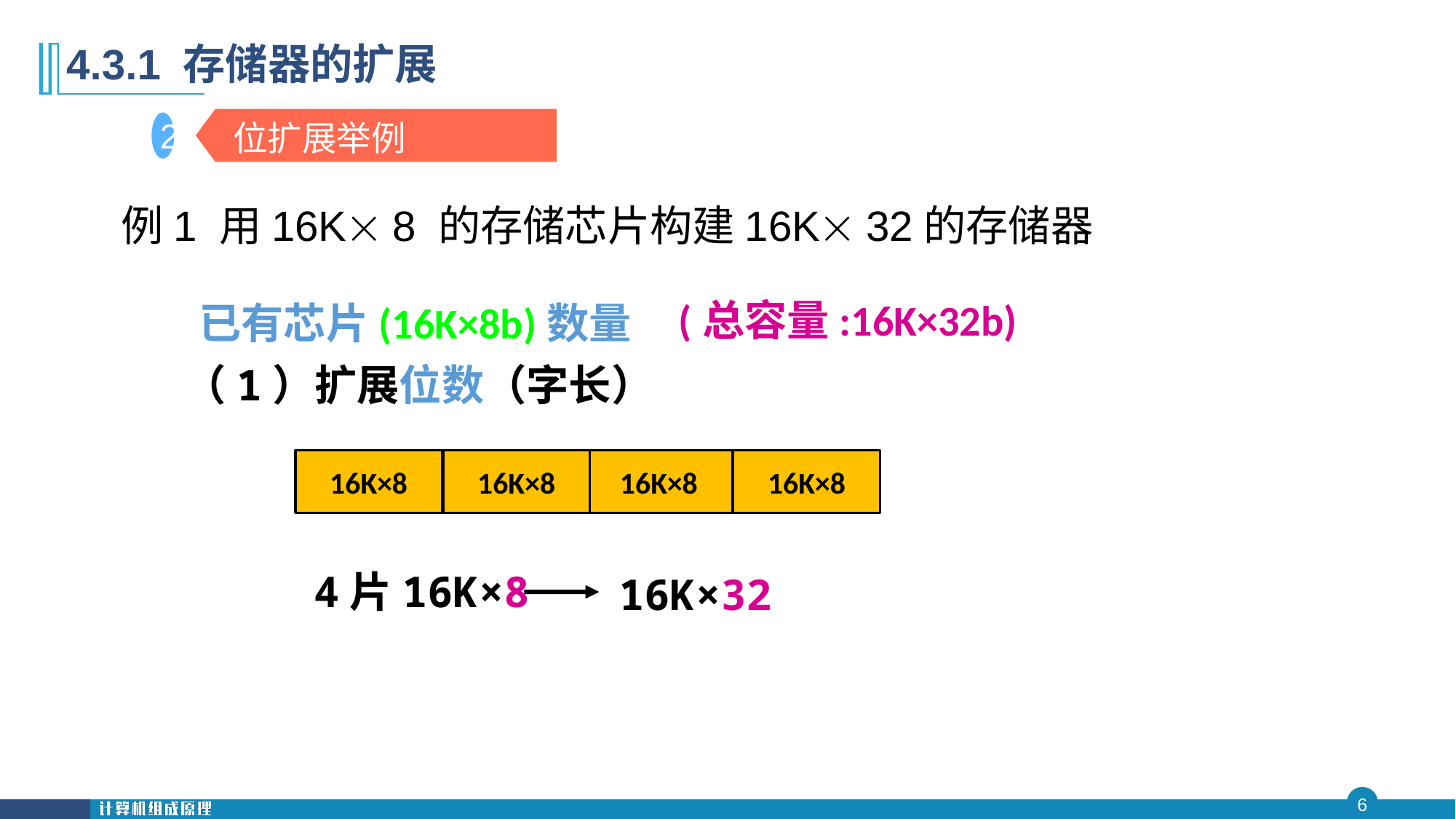

第四 章
# 4.3.1 存储器的扩展

 位扩展举例
2
例1 用16K× 8 的存储芯片构建16K× 32的存储器
(总容量:16K×32b)
已有芯片(16K×8b)数量
（1）扩展位数（字长）
16K×8
16K×8
16K×8
16K×8
4片16K×8
16K×32